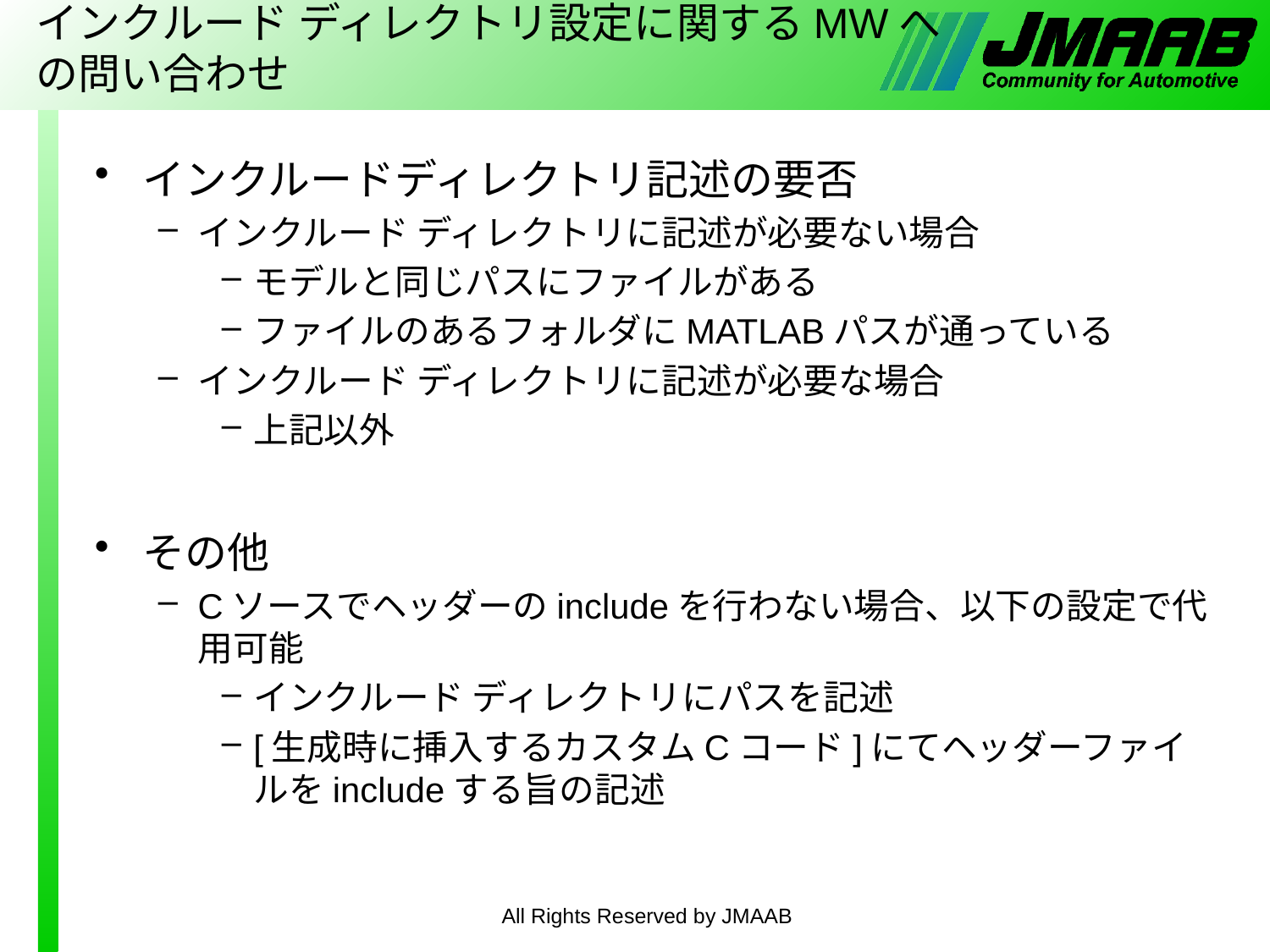

# インクルード ディレクトリ設定に関するMWへの問い合わせ
インクルードディレクトリ記述の要否
インクルード ディレクトリに記述が必要ない場合
モデルと同じパスにファイルがある
ファイルのあるフォルダにMATLABパスが通っている
インクルード ディレクトリに記述が必要な場合
上記以外

その他
Cソースでヘッダーのincludeを行わない場合、以下の設定で代用可能
インクルード ディレクトリにパスを記述
[生成時に挿入するカスタムCコード]にてヘッダーファイルをincludeする旨の記述